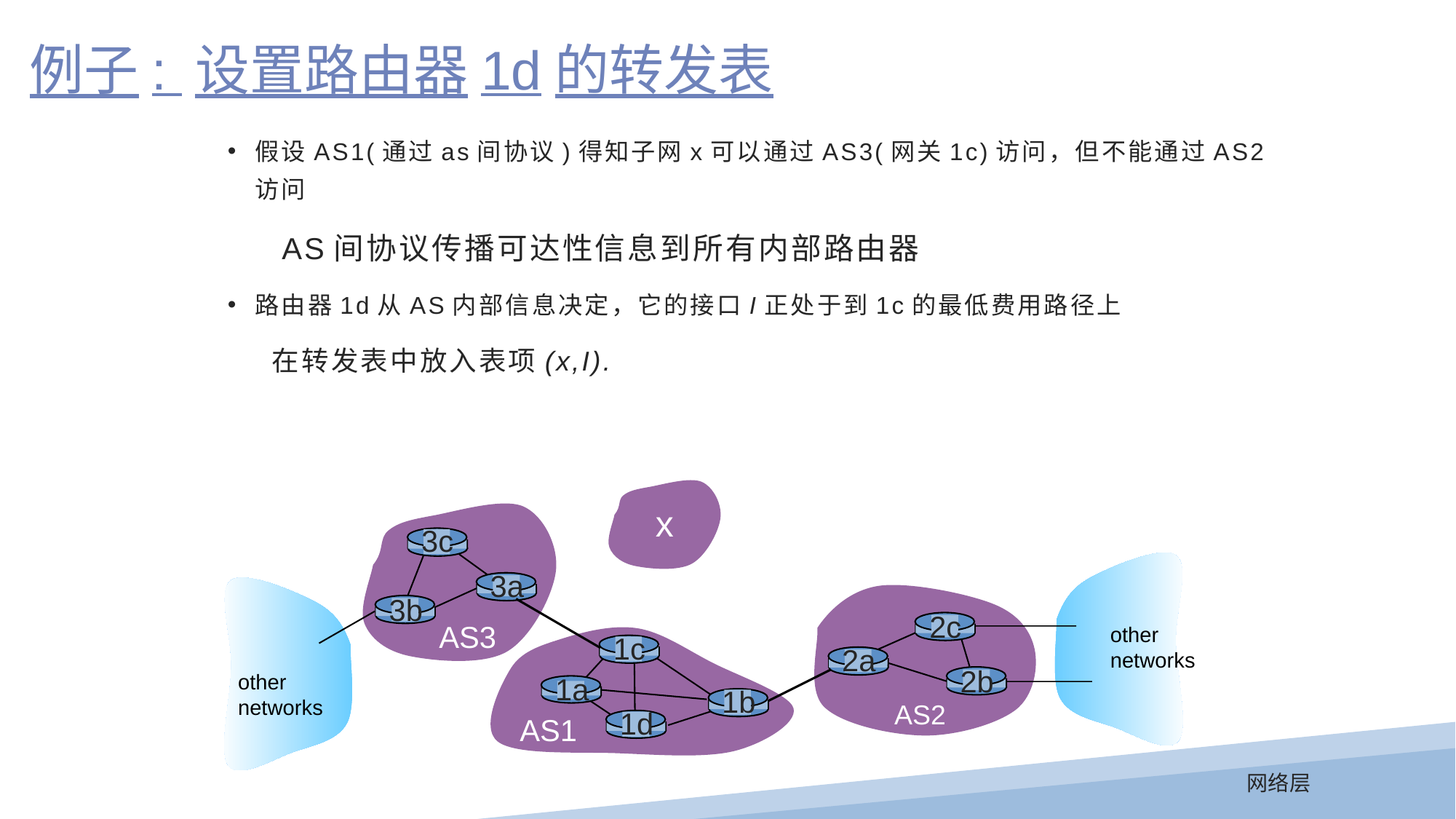

例子: 设置路由器1d的转发表
假设AS1(通过as间协议)得知子网x可以通过AS3(网关1c)访问，但不能通过AS2访问
      AS间协议传播可达性信息到所有内部路由器
路由器1d从AS内部信息决定，它的接口I正处于到1c的最低费用路径上
     在转发表中放入表项(x,I).

x

3c

3a

3b

2c

AS3

other
networks

1c

2a

2b

other
networks
1a

1b

AS2

1d

AS1

网络层
29